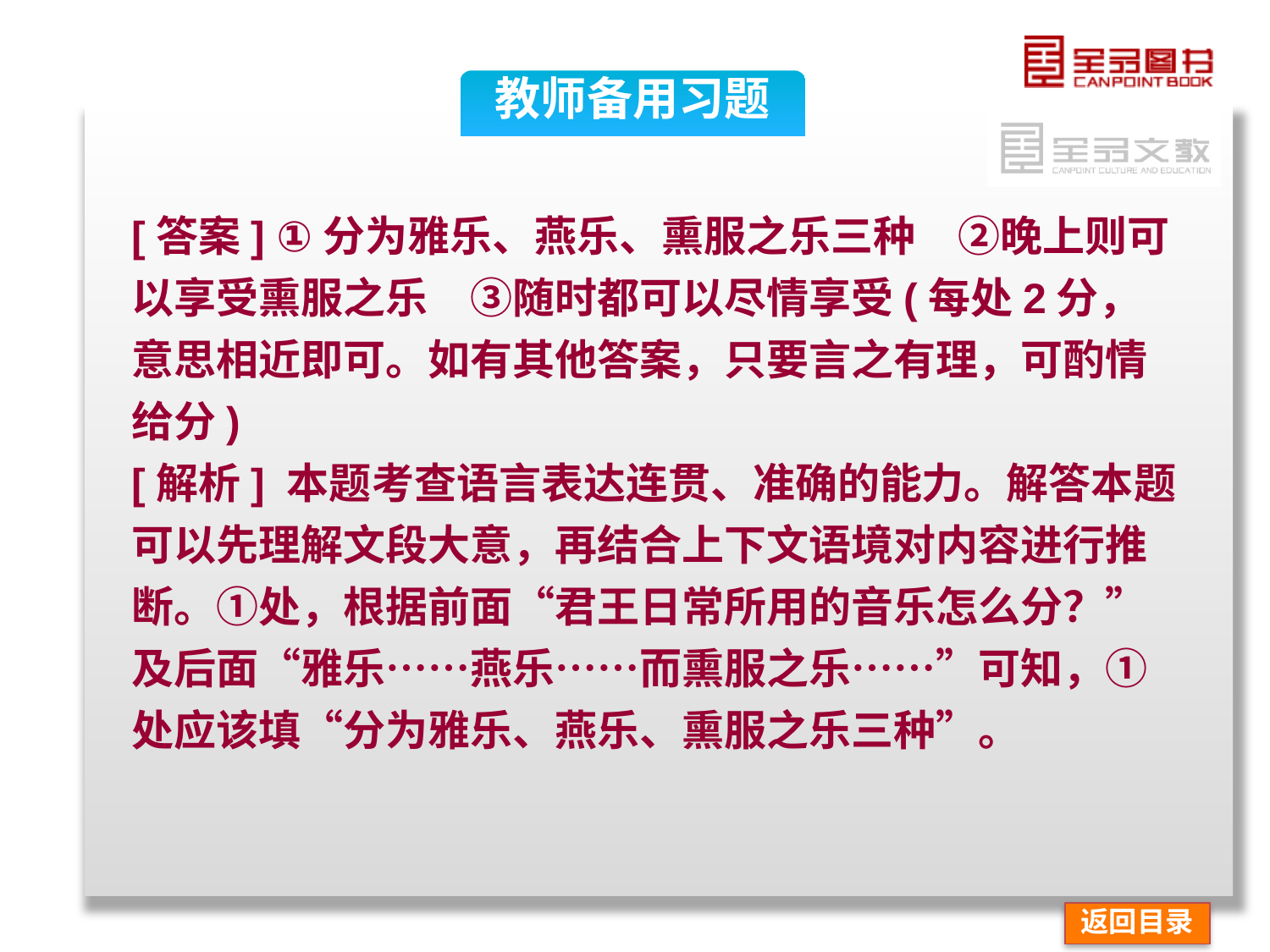

教师备用习题
[答案] ①分为雅乐、燕乐、熏服之乐三种　②晚上则可以享受熏服之乐　③随时都可以尽情享受(每处2分，意思相近即可。如有其他答案，只要言之有理，可酌情给分)
[解析] 本题考查语言表达连贯、准确的能力。解答本题可以先理解文段大意，再结合上下文语境对内容进行推断。①处，根据前面“君王日常所用的音乐怎么分？”及后面“雅乐……燕乐……而熏服之乐……”可知，①处应该填“分为雅乐、燕乐、熏服之乐三种”。
返回目录